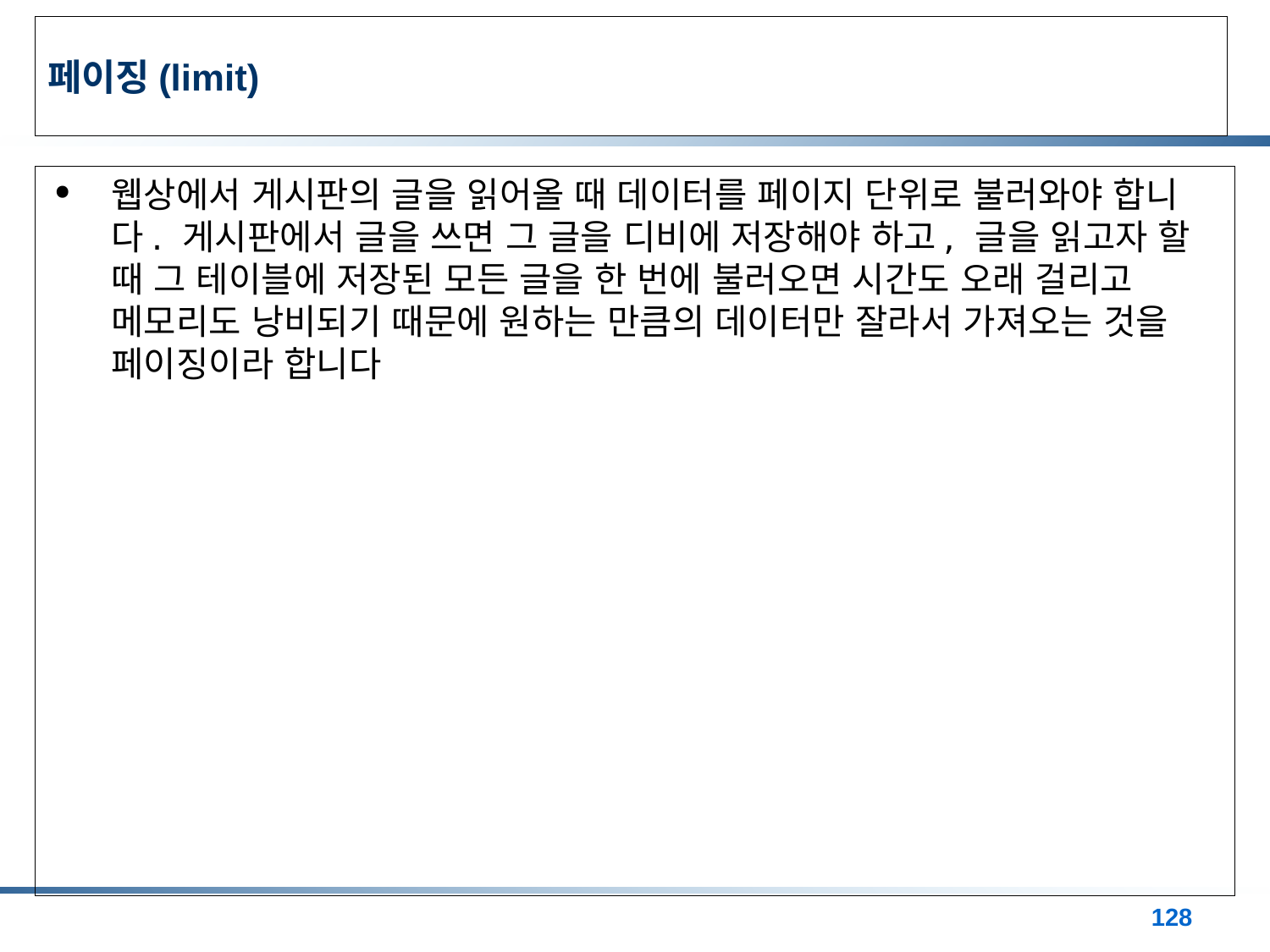

# 페이징(limit)
웹상에서 게시판의 글을 읽어올 때 데이터를 페이지 단위로 불러와야 합니다. 게시판에서 글을 쓰면 그 글을 디비에 저장해야 하고, 글을 읽고자 할 때 그 테이블에 저장된 모든 글을 한 번에 불러오면 시간도 오래 걸리고 메모리도 낭비되기 때문에 원하는 만큼의 데이터만 잘라서 가져오는 것을 페이징이라 합니다